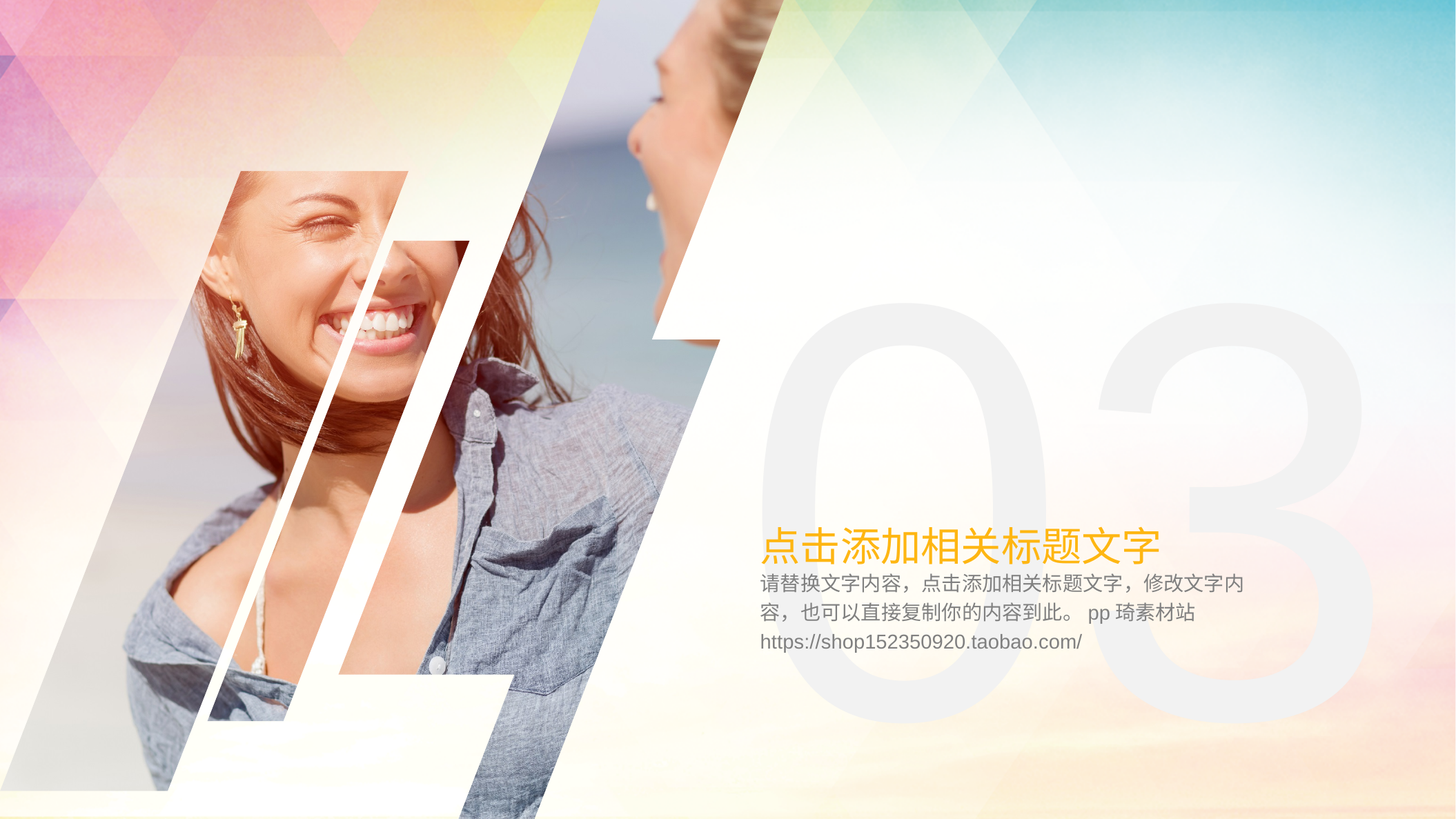

03
点击添加相关标题文字
请替换文字内容，点击添加相关标题文字，修改文字内容，也可以直接复制你的内容到此。pp琦素材站https://shop152350920.taobao.com/